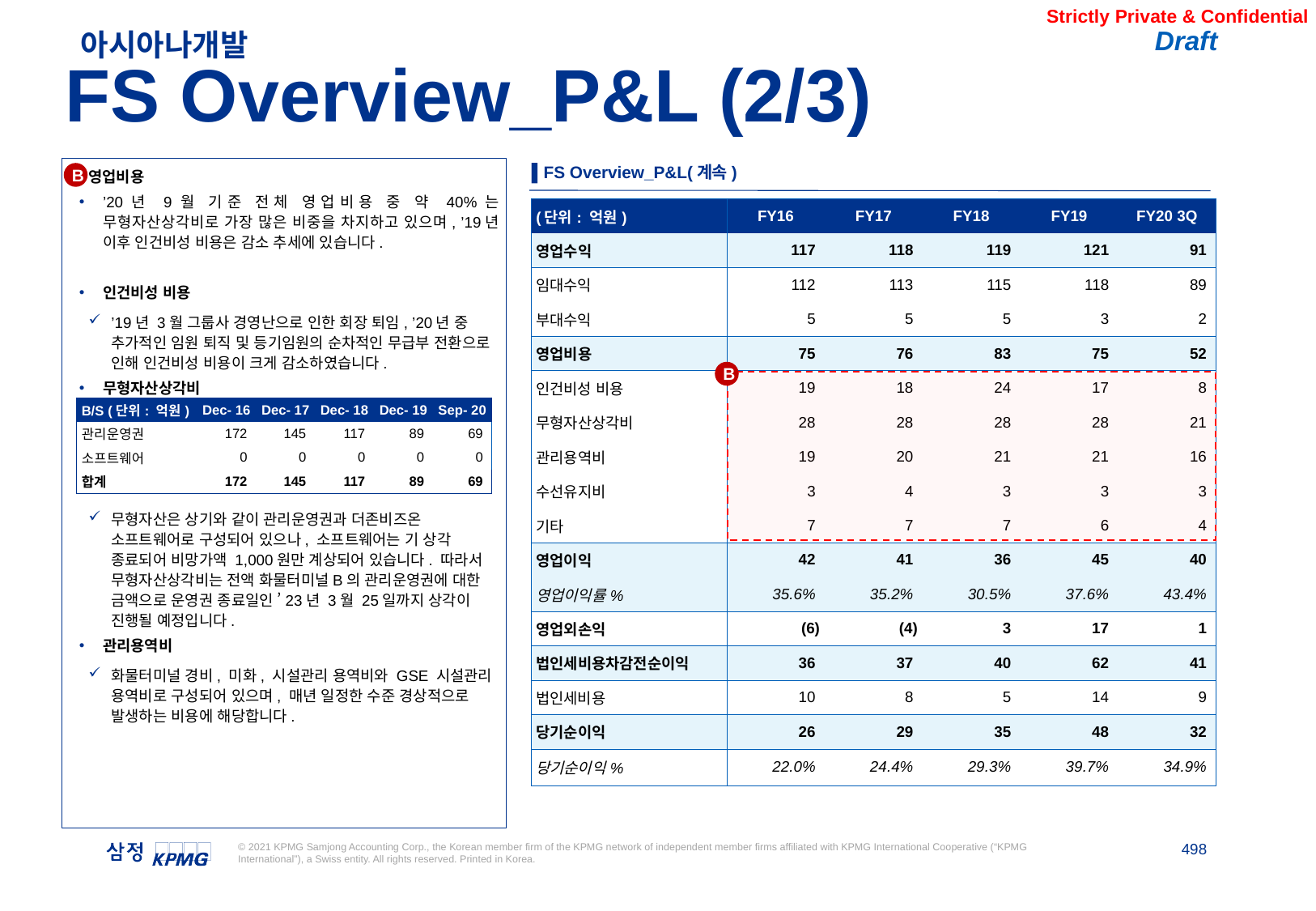

아시아나개발
FS Overview_P&L (2/3)
▌FS Overview_P&L(계속)

영업비용
’20년 9월 기준 전체 영업비용 중 약 40%는 무형자산상각비로 가장 많은 비중을 차지하고 있으며, ’19년 이후 인건비성 비용은 감소 추세에 있습니다.

인건비성 비용
’19년 3월 그룹사 경영난으로 인한 회장 퇴임, ’20년 중 추가적인 임원 퇴직 및 등기임원의 순차적인 무급부 전환으로 인해 인건비성 비용이 크게 감소하였습니다.
무형자산상각비

무형자산은 상기와 같이 관리운영권과 더존비즈온 소프트웨어로 구성되어 있으나, 소프트웨어는 기 상각 종료되어 비망가액 1,000원만 계상되어 있습니다. 따라서 무형자산상각비는 전액 화물터미널B의 관리운영권에 대한 금액으로 운영권 종료일인 ’23년 3월 25일까지 상각이 진행될 예정입니다.
관리용역비
화물터미널 경비, 미화, 시설관리 용역비와 GSE 시설관리 용역비로 구성되어 있으며, 매년 일정한 수준 경상적으로 발생하는 비용에 해당합니다.
B
| (단위: 억원) | FY16 | FY17 | FY18 | FY19 | FY20 3Q |
| --- | --- | --- | --- | --- | --- |
| 영업수익 | 117 | 118 | 119 | 121 | 91 |
| 임대수익 | 112 | 113 | 115 | 118 | 89 |
| 부대수익 | 5 | 5 | 5 | 3 | 2 |
| 영업비용 | 75 | 76 | 83 | 75 | 52 |
| 인건비성 비용 | 19 | 18 | 24 | 17 | 8 |
| 무형자산상각비 | 28 | 28 | 28 | 28 | 21 |
| 관리용역비 | 19 | 20 | 21 | 21 | 16 |
| 수선유지비 | 3 | 4 | 3 | 3 | 3 |
| 기타 | 7 | 7 | 7 | 6 | 4 |
| 영업이익 | 42 | 41 | 36 | 45 | 40 |
| 영업이익률% | 35.6% | 35.2% | 30.5% | 37.6% | 43.4% |
| 영업외손익 | (6) | (4) | 3 | 17 | 1 |
| 법인세비용차감전순이익 | 36 | 37 | 40 | 62 | 41 |
| 법인세비용 | 10 | 8 | 5 | 14 | 9 |
| 당기순이익 | 26 | 29 | 35 | 48 | 32 |
| 당기순이익% | 22.0% | 24.4% | 29.3% | 39.7% | 34.9% |
B

| B/S (단위: 억원) | Dec- 16 | Dec- 17 | Dec- 18 | Dec- 19 | Sep- 20 |
| --- | --- | --- | --- | --- | --- |
| 관리운영권 | 172 | 145 | 117 | 89 | 69 |
| 소프트웨어 | 0 | 0 | 0 | 0 | 0 |
| 합계 | 172 | 145 | 117 | 89 | 69 |